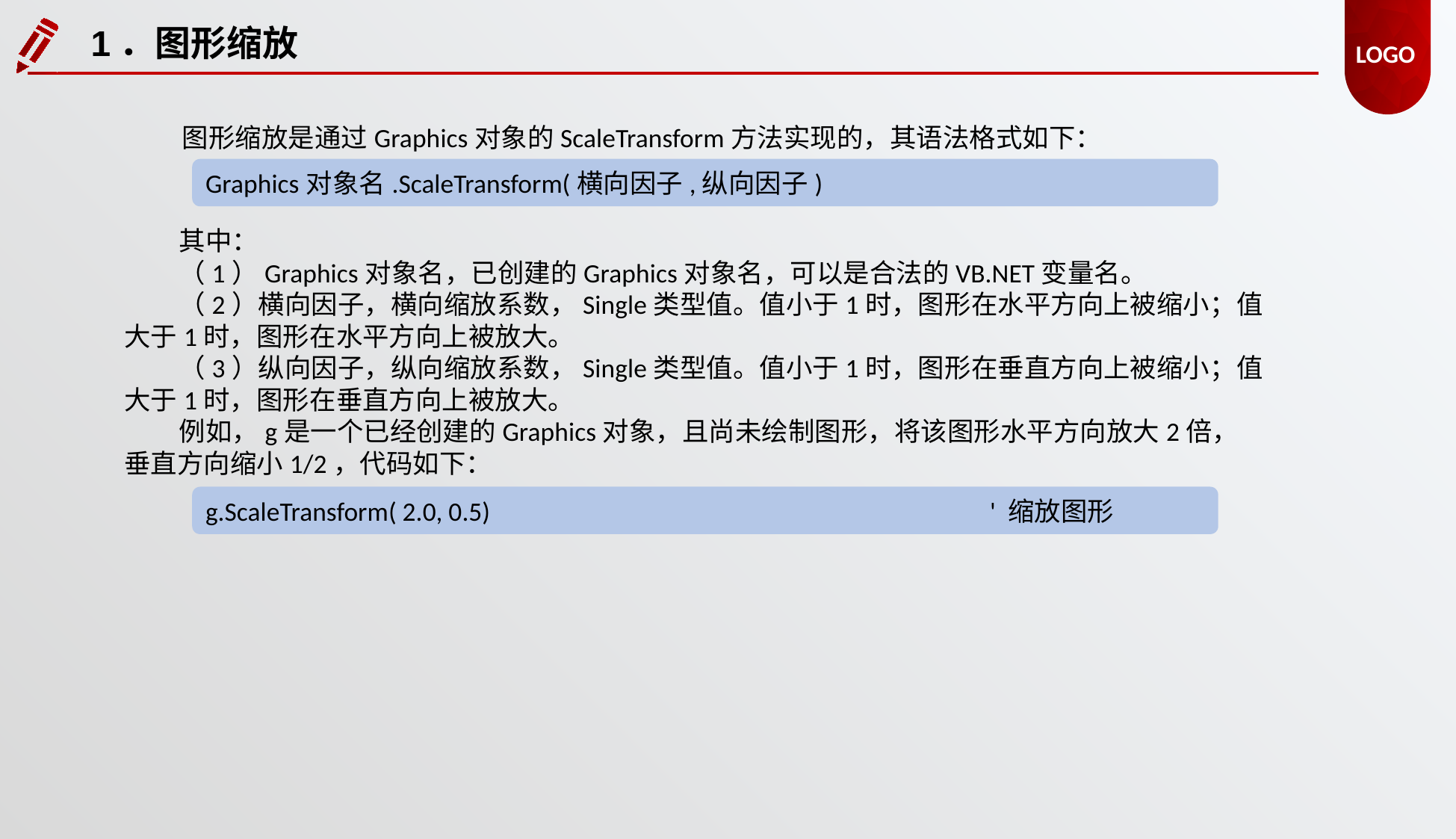

1．图形缩放
图形缩放是通过Graphics对象的ScaleTransform方法实现的，其语法格式如下：
Graphics对象名.ScaleTransform(横向因子,纵向因子)
其中：
（1）Graphics对象名，已创建的Graphics对象名，可以是合法的VB.NET变量名。
（2）横向因子，横向缩放系数，Single类型值。值小于1时，图形在水平方向上被缩小；值大于1时，图形在水平方向上被放大。
（3）纵向因子，纵向缩放系数，Single类型值。值小于1时，图形在垂直方向上被缩小；值大于1时，图形在垂直方向上被放大。
例如，g是一个已经创建的Graphics对象，且尚未绘制图形，将该图形水平方向放大2倍，垂直方向缩小1/2，代码如下：
g.ScaleTransform( 2.0, 0.5)					' 缩放图形